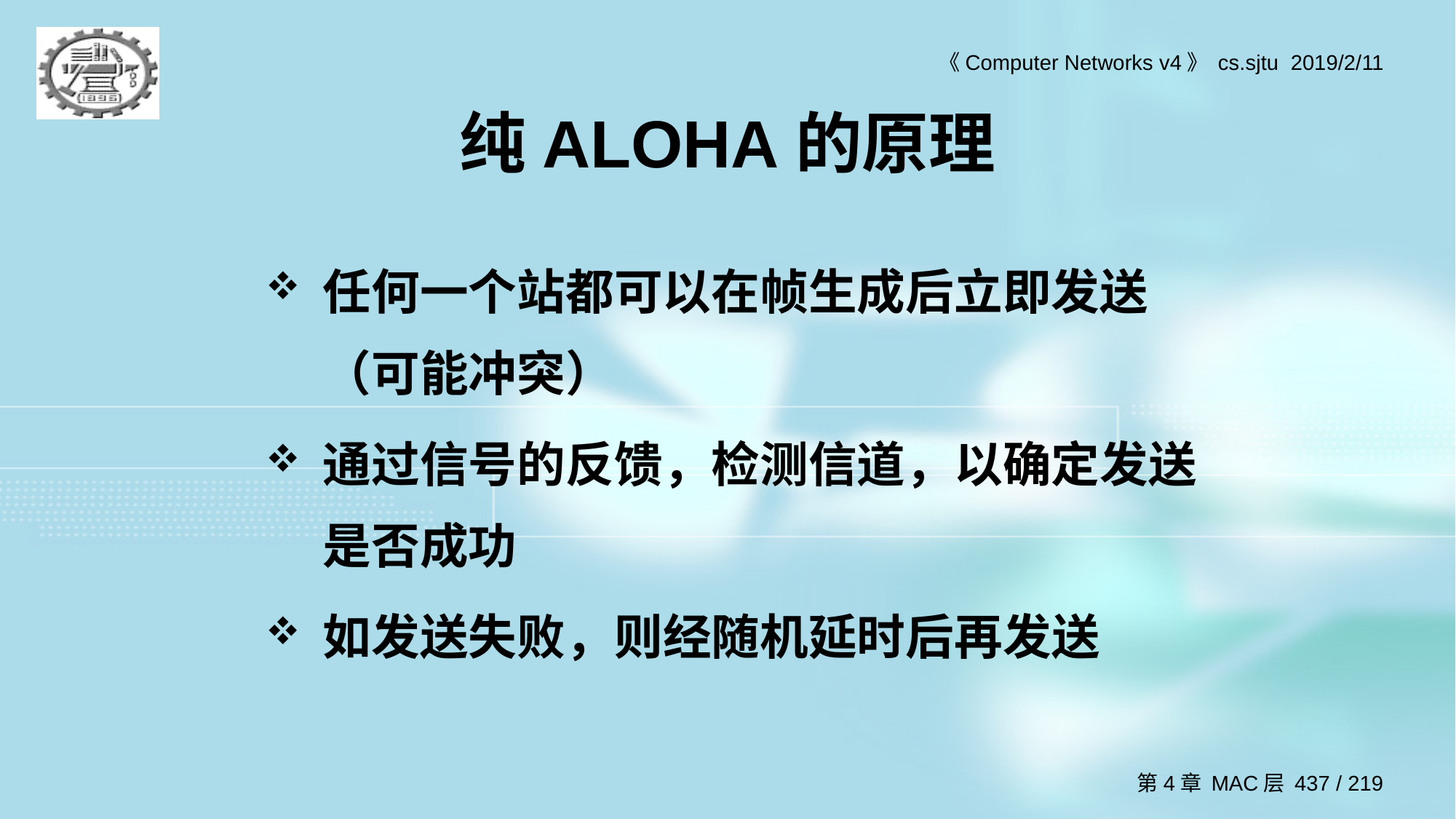

# 纯ALOHA的原理
任何一个站都可以在帧生成后立即发送（可能冲突）
通过信号的反馈，检测信道，以确定发送是否成功
如发送失败，则经随机延时后再发送